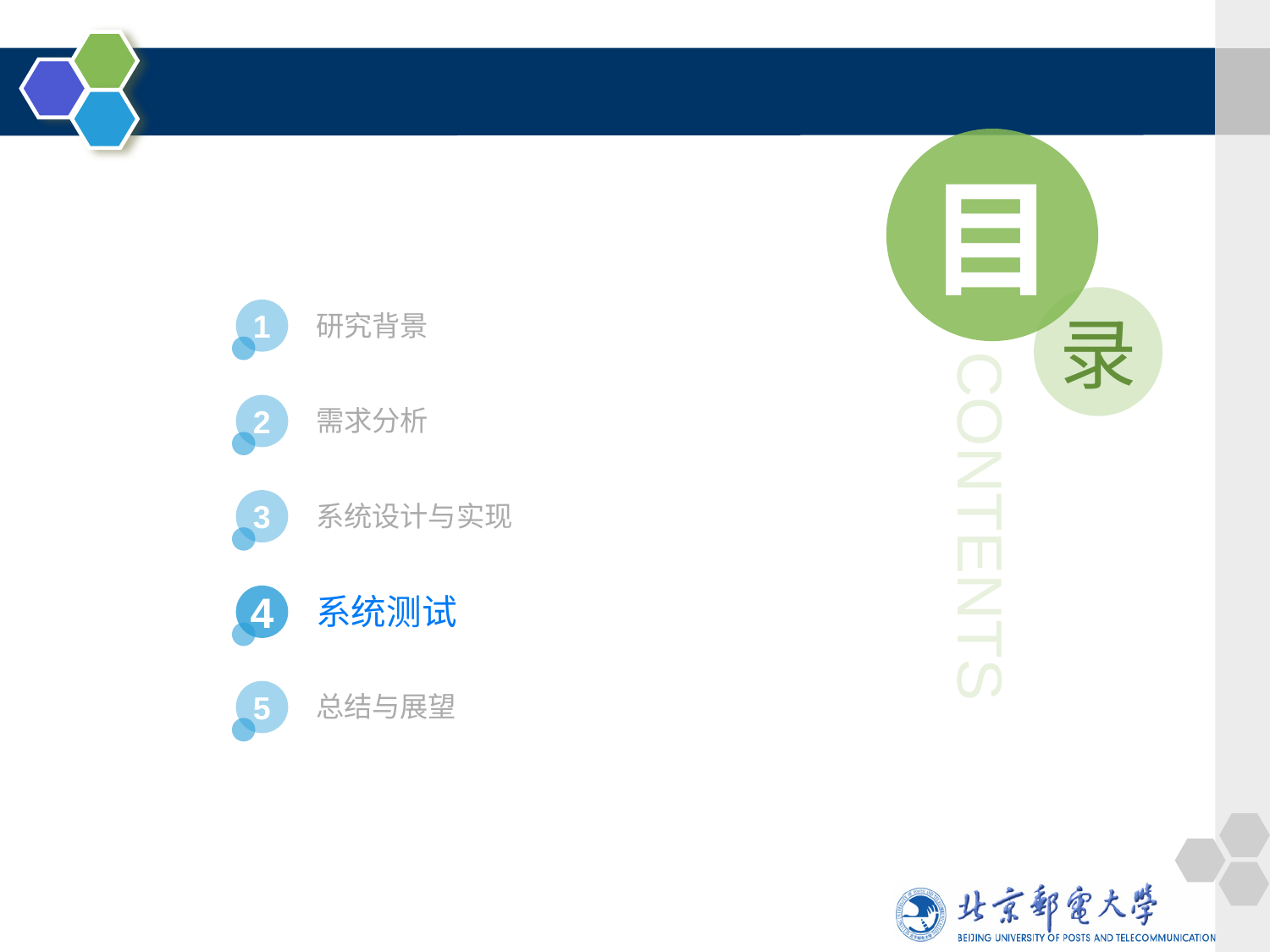

目
录
研究背景
1

CONTENTS
需求分析
2

系统设计与实现
3

系统测试
4

总结与展望
5